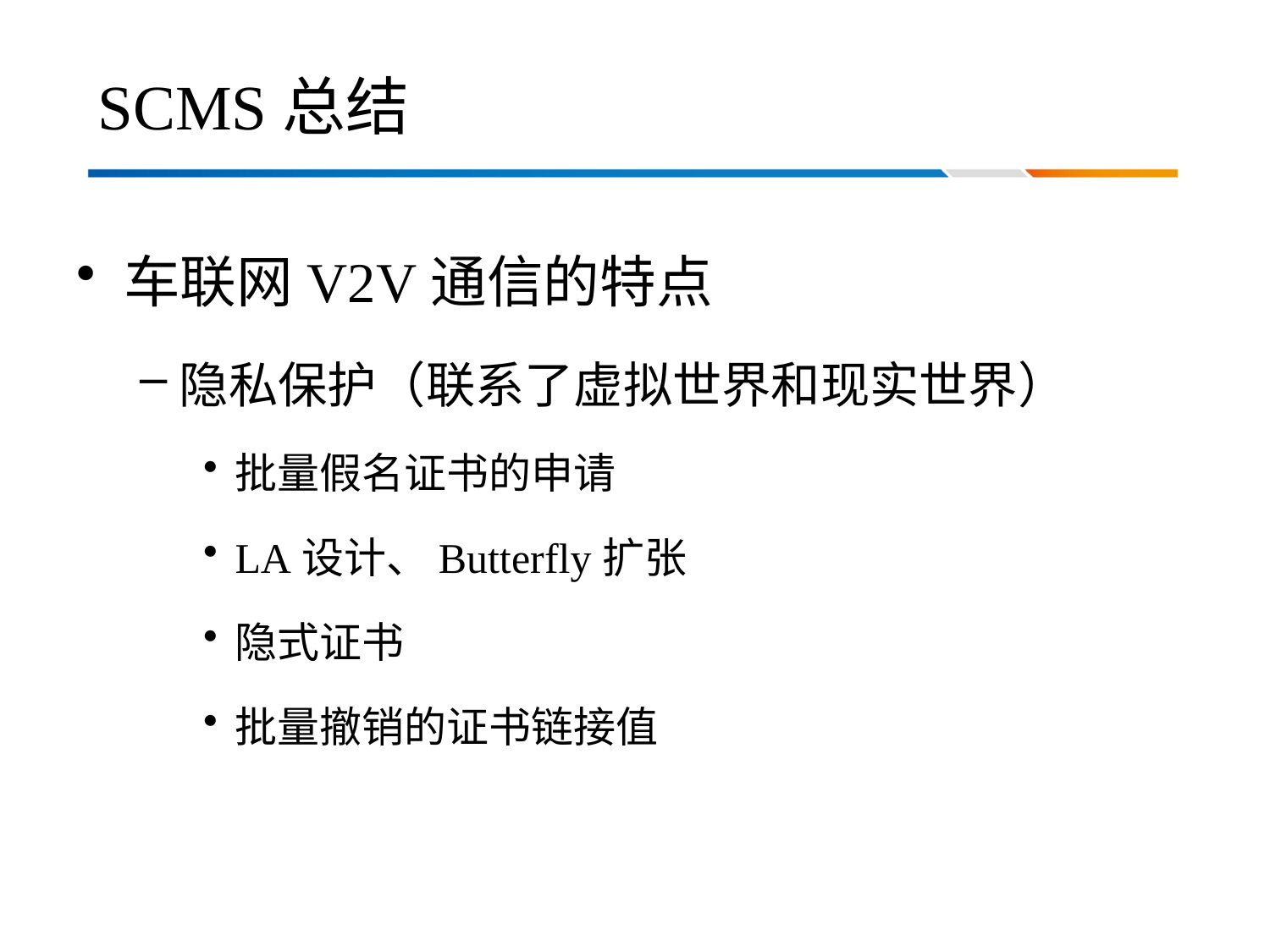

# SCMS总结
车联网V2V通信的特点
隐私保护（联系了虚拟世界和现实世界）
批量假名证书的申请
LA设计、Butterfly扩张
隐式证书
批量撤销的证书链接值